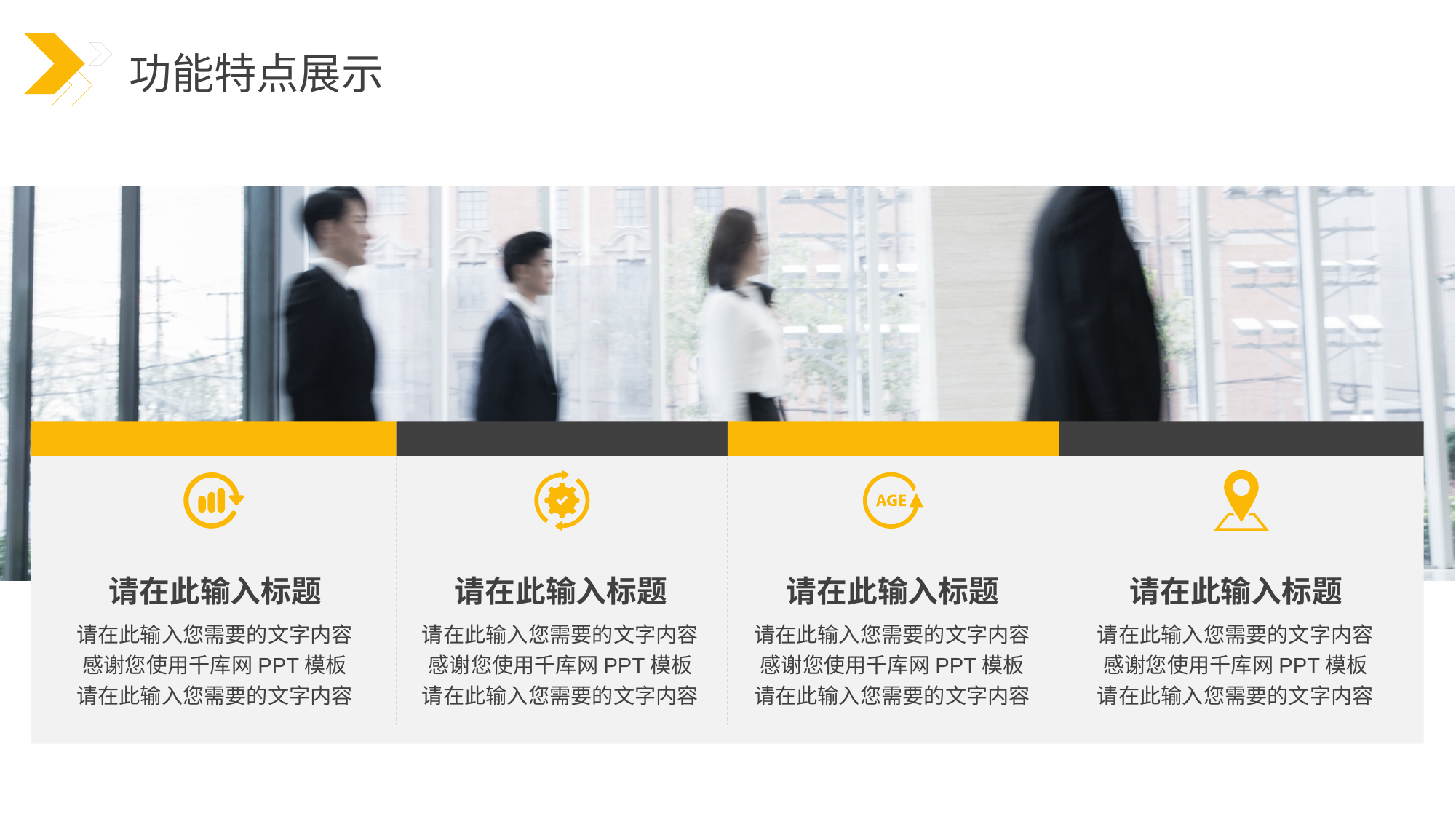

功能特点展示

请在此输入标题
请在此输入标题
请在此输入标题
请在此输入标题
请在此输入您需要的文字内容
感谢您使用千库网PPT模板
请在此输入您需要的文字内容
请在此输入您需要的文字内容
感谢您使用千库网PPT模板
请在此输入您需要的文字内容
请在此输入您需要的文字内容
感谢您使用千库网PPT模板
请在此输入您需要的文字内容
请在此输入您需要的文字内容
感谢您使用千库网PPT模板
请在此输入您需要的文字内容